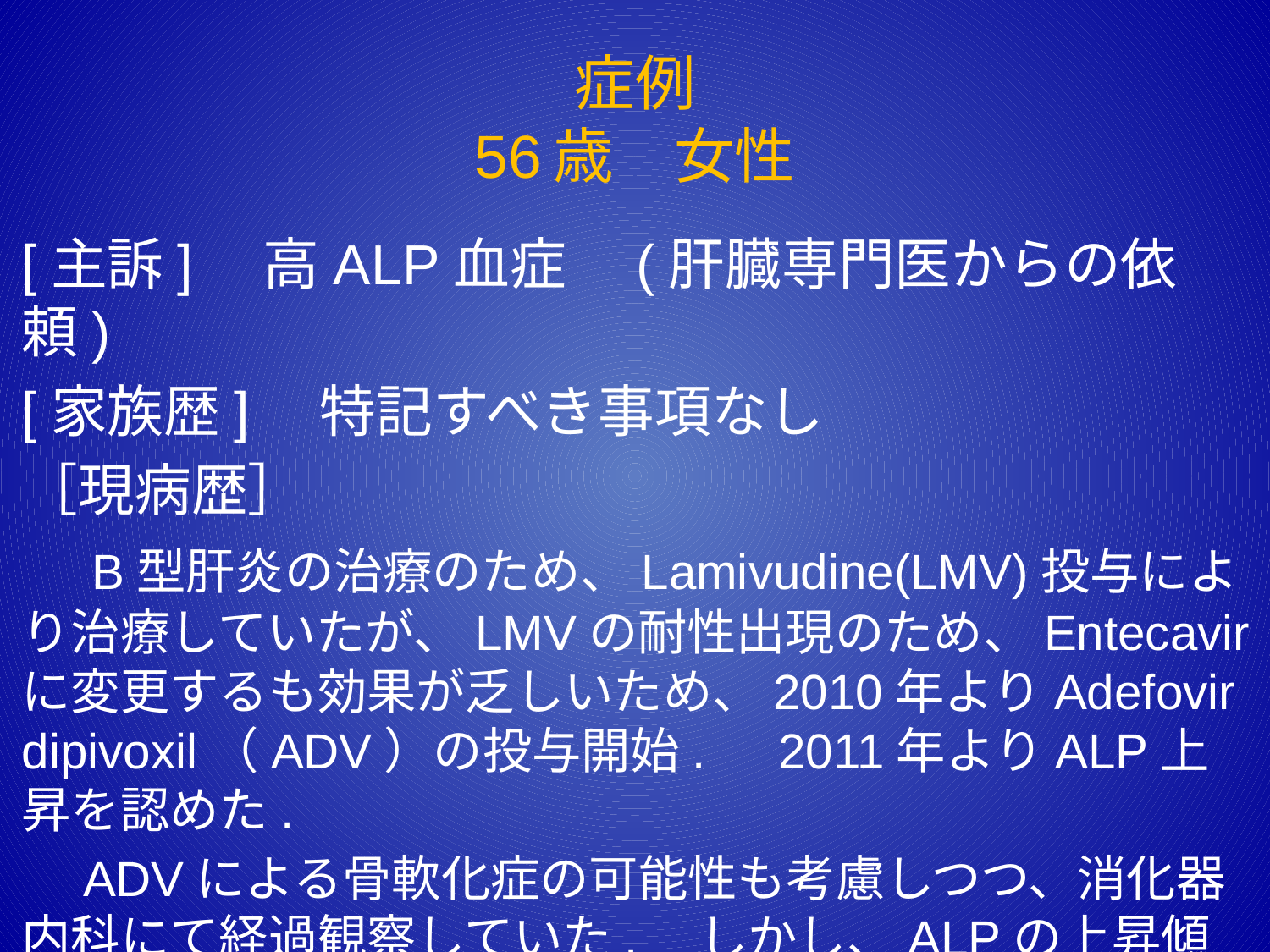

# 症例 56歳　女性
[主訴]　高ALP血症　(肝臓専門医からの依頼)
[家族歴]　特記すべき事項なし
［現病歴］
　B型肝炎の治療のため、Lamivudine(LMV)投与により治療していたが、LMVの耐性出現のため、Entecavirに変更するも効果が乏しいため、2010年よりAdefovir dipivoxil（ADV）の投与開始.　2011年よりALP上昇を認めた.
　ADVによる骨軟化症の可能性も考慮しつつ、消化器内科にて経過観察していた.　しかし、ALPの上昇傾向を認めたため、2013年に当院整形外科へ紹介受診となる.